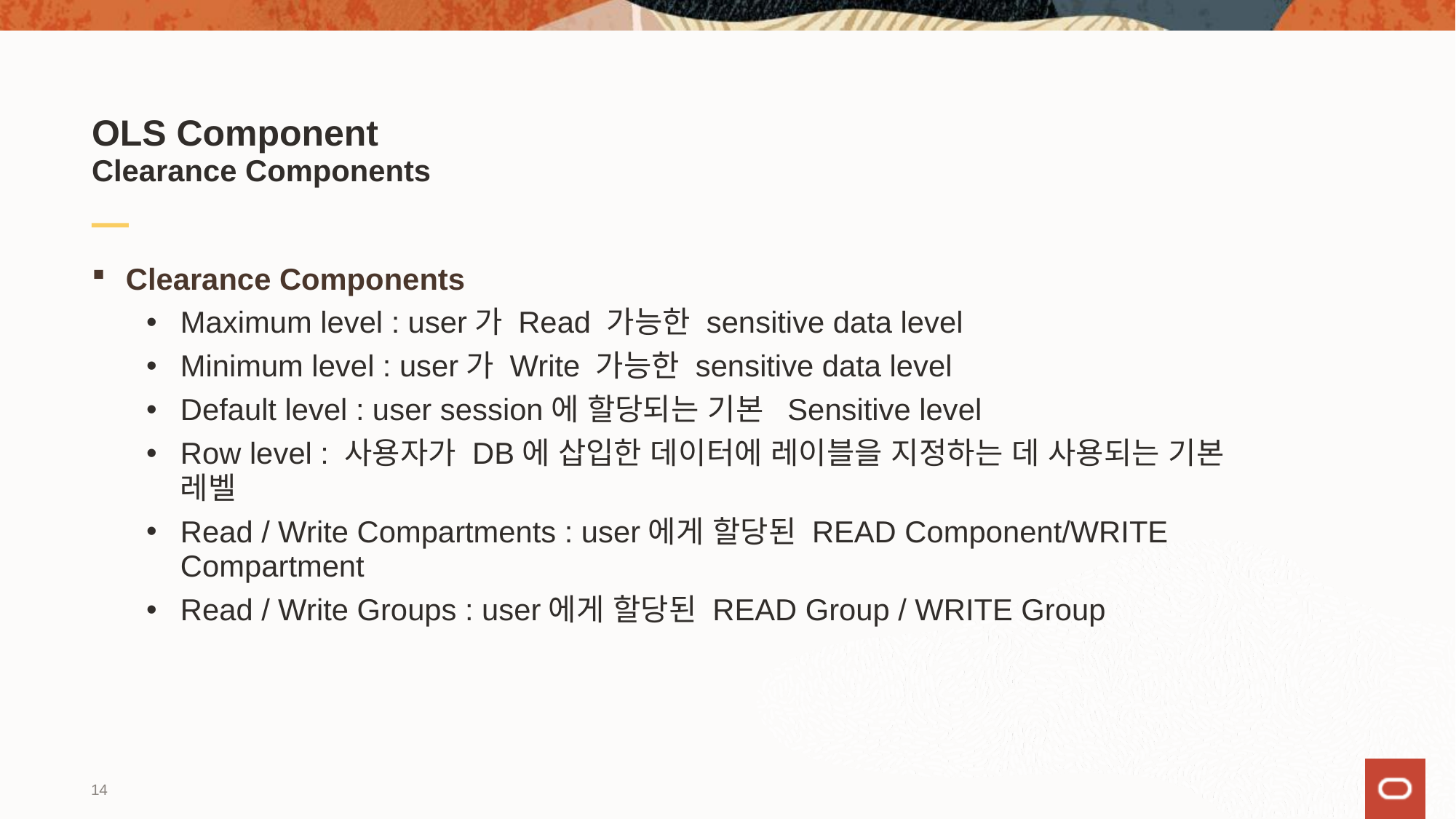

# OLS Component Clearance Components
Clearance Components
Maximum level : user가 Read 가능한 sensitive data level
Minimum level : user가 Write 가능한 sensitive data level
Default level : user session에 할당되는 기본  Sensitive level
Row level : 사용자가 DB에 삽입한 데이터에 레이블을 지정하는 데 사용되는 기본 레벨
Read / Write Compartments : user에게 할당된 READ Component/WRITE Compartment
Read / Write Groups : user에게 할당된 READ Group / WRITE Group

14